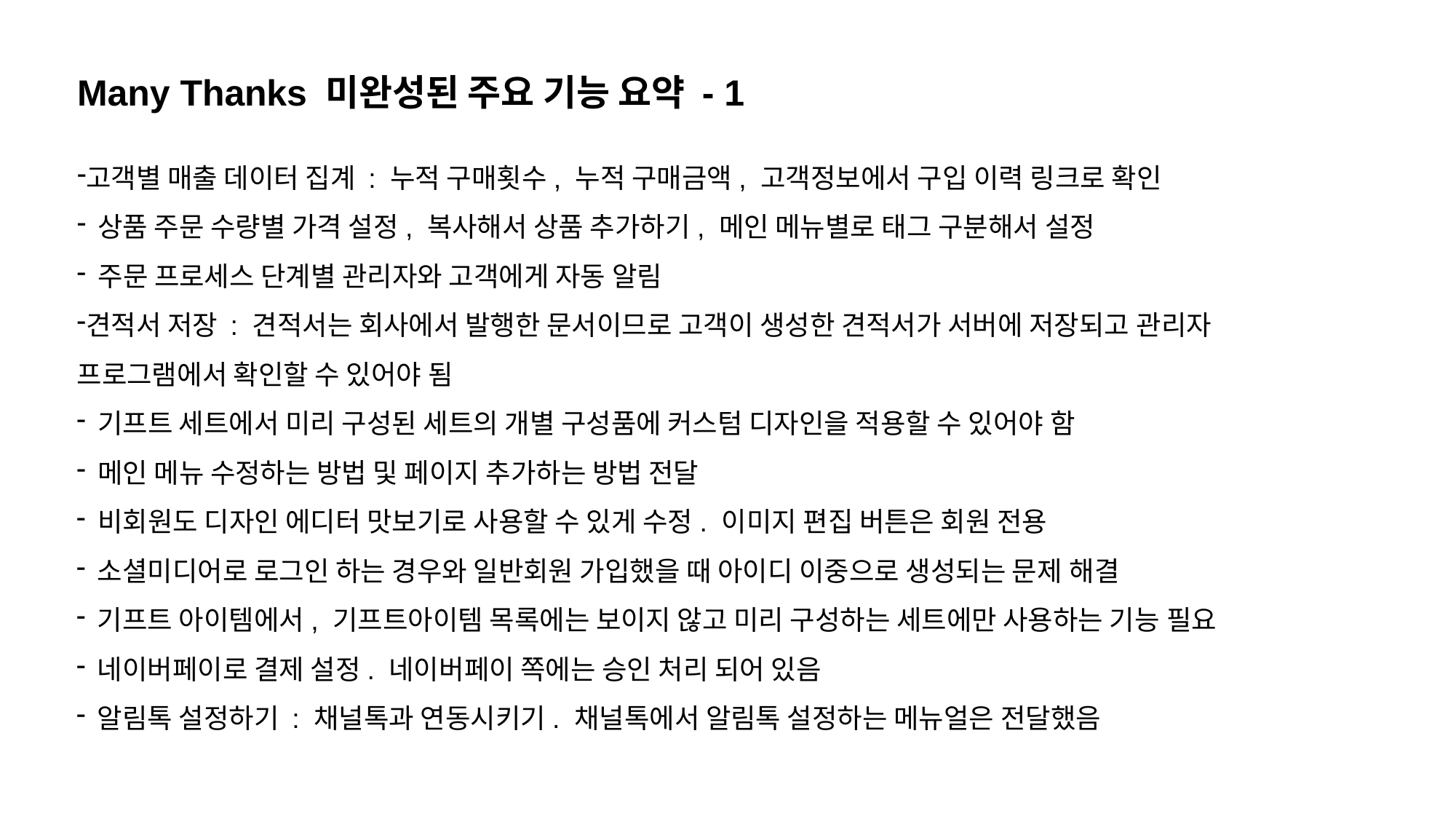

# Many Thanks 미완성된 주요 기능 요약 - 1
고객별 매출 데이터 집계 : 누적 구매횟수, 누적 구매금액, 고객정보에서 구입 이력 링크로 확인
상품 주문 수량별 가격 설정, 복사해서 상품 추가하기, 메인 메뉴별로 태그 구분해서 설정
주문 프로세스 단계별 관리자와 고객에게 자동 알림
견적서 저장 : 견적서는 회사에서 발행한 문서이므로 고객이 생성한 견적서가 서버에 저장되고 관리자  프로그램에서 확인할 수 있어야 됨
기프트 세트에서 미리 구성된 세트의 개별 구성품에 커스텀 디자인을 적용할 수 있어야 함
메인 메뉴 수정하는 방법 및 페이지 추가하는 방법 전달
비회원도 디자인 에디터 맛보기로 사용할 수 있게 수정. 이미지 편집 버튼은 회원 전용
소셜미디어로 로그인 하는 경우와 일반회원 가입했을 때 아이디 이중으로 생성되는 문제 해결
기프트 아이템에서, 기프트아이템 목록에는 보이지 않고 미리 구성하는 세트에만 사용하는 기능 필요
네이버페이로 결제 설정. 네이버페이 쪽에는 승인 처리 되어 있음
알림톡 설정하기 : 채널톡과 연동시키기. 채널톡에서 알림톡 설정하는 메뉴얼은 전달했음